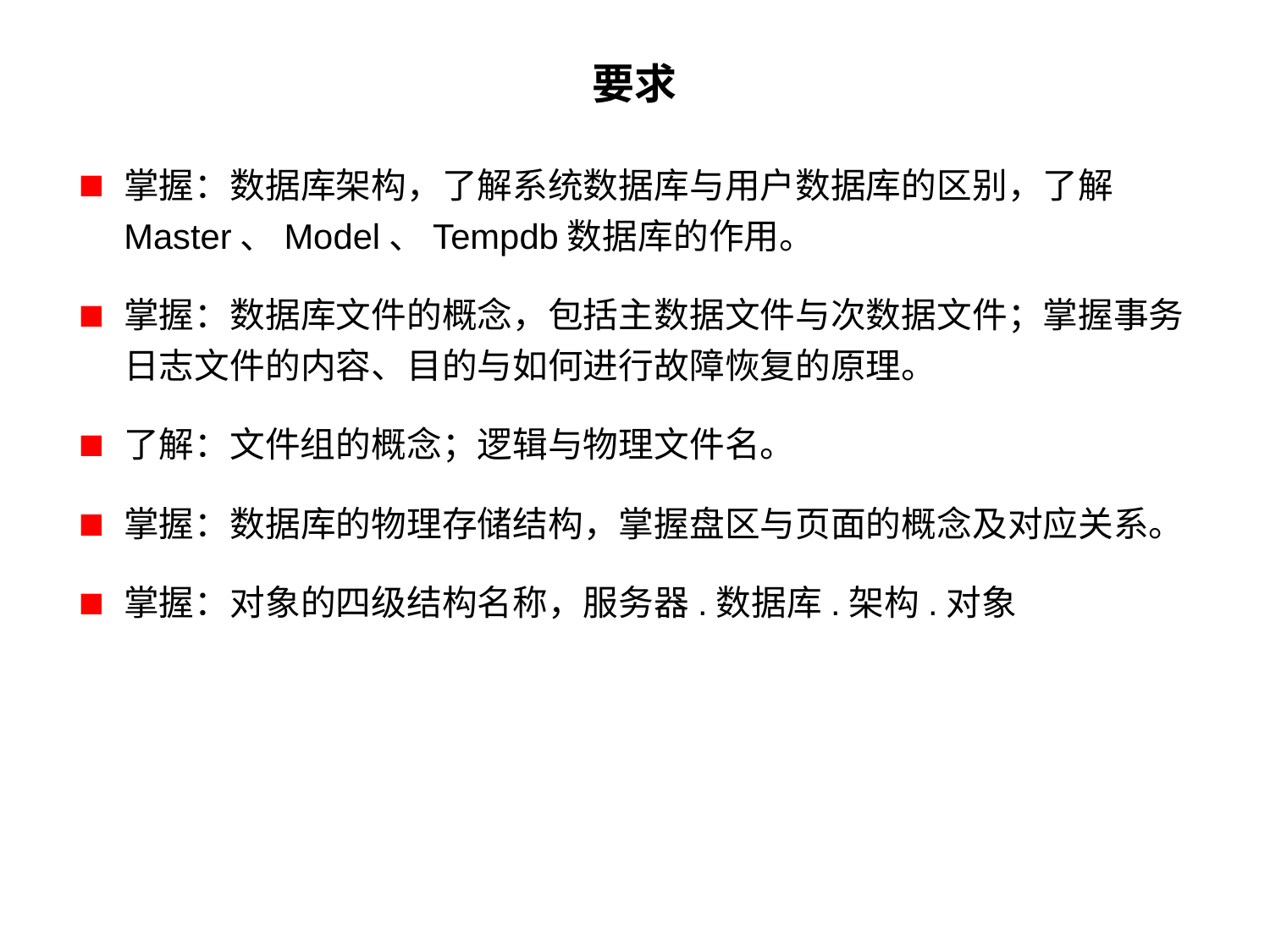

# 要求
掌握：数据库架构，了解系统数据库与用户数据库的区别，了解Master、Model、Tempdb数据库的作用。
掌握：数据库文件的概念，包括主数据文件与次数据文件；掌握事务日志文件的内容、目的与如何进行故障恢复的原理。
了解：文件组的概念；逻辑与物理文件名。
掌握：数据库的物理存储结构，掌握盘区与页面的概念及对应关系。
掌握：对象的四级结构名称，服务器.数据库.架构.对象